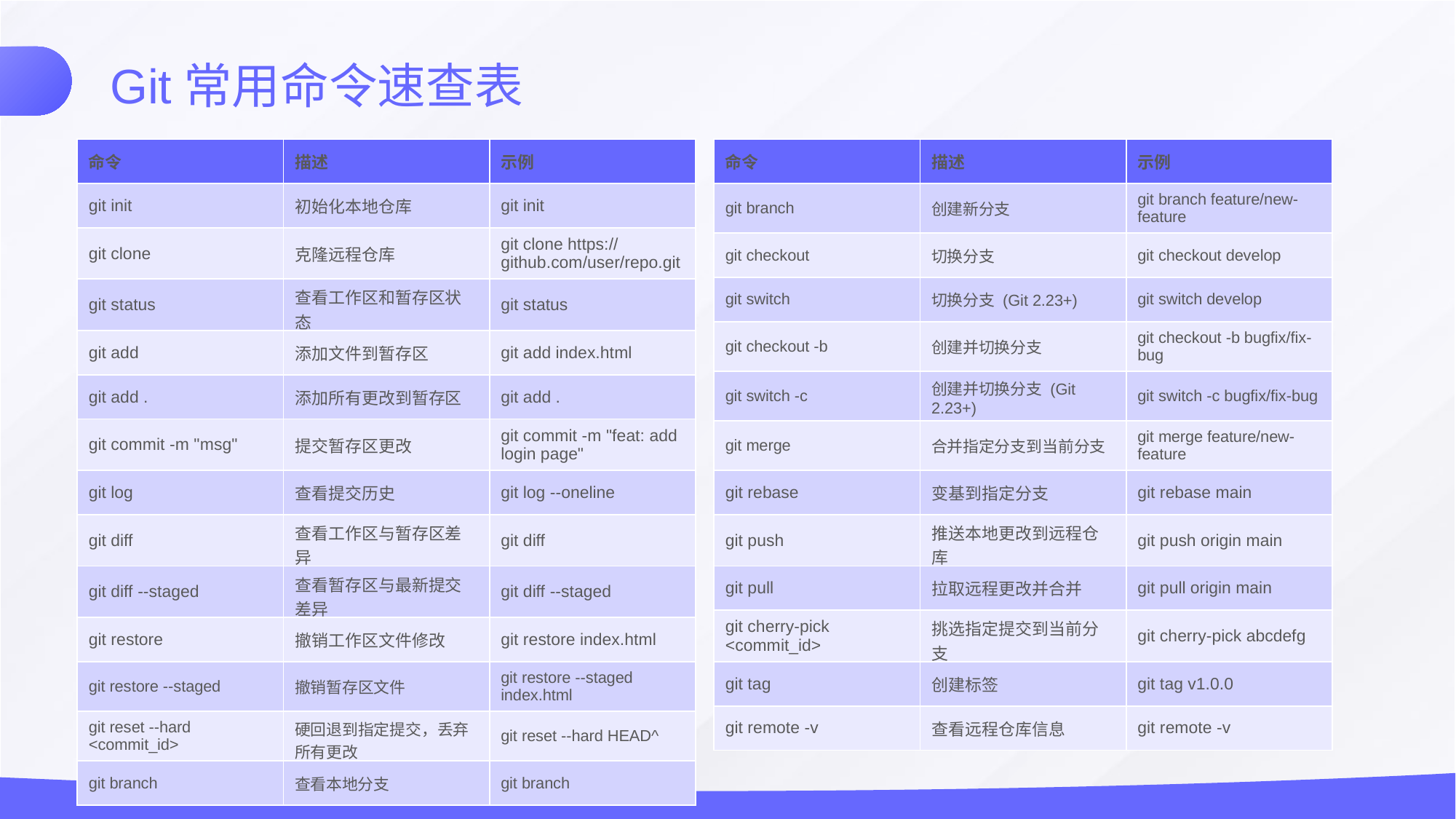

Git常用命令速查表
| 命令 | 描述 | 示例 |
| --- | --- | --- |
| git init | 初始化本地仓库 | git init |
| git clone | 克隆远程仓库 | git clone https://github.com/user/repo.git |
| git status | 查看工作区和暂存区状态 | git status |
| git add | 添加文件到暂存区 | git add index.html |
| git add . | 添加所有更改到暂存区 | git add . |
| git commit -m "msg" | 提交暂存区更改 | git commit -m "feat: add login page" |
| git log | 查看提交历史 | git log --oneline |
| git diff | 查看工作区与暂存区差异 | git diff |
| git diff --staged | 查看暂存区与最新提交差异 | git diff --staged |
| git restore | 撤销工作区文件修改 | git restore index.html |
| git restore --staged | 撤销暂存区文件 | git restore --staged index.html |
| git reset --hard <commit\_id> | 硬回退到指定提交，丢弃所有更改 | git reset --hard HEAD^ |
| git branch | 查看本地分支 | git branch |
| 命令 | 描述 | 示例 |
| --- | --- | --- |
| git branch | 创建新分支 | git branch feature/new-feature |
| git checkout | 切换分支 | git checkout develop |
| git switch | 切换分支 (Git 2.23+) | git switch develop |
| git checkout -b | 创建并切换分支 | git checkout -b bugfix/fix-bug |
| git switch -c | 创建并切换分支 (Git 2.23+) | git switch -c bugfix/fix-bug |
| git merge | 合并指定分支到当前分支 | git merge feature/new-feature |
| git rebase | 变基到指定分支 | git rebase main |
| git push | 推送本地更改到远程仓库 | git push origin main |
| git pull | 拉取远程更改并合并 | git pull origin main |
| git cherry-pick <commit\_id> | 挑选指定提交到当前分支 | git cherry-pick abcdefg |
| git tag | 创建标签 | git tag v1.0.0 |
| git remote -v | 查看远程仓库信息 | git remote -v |